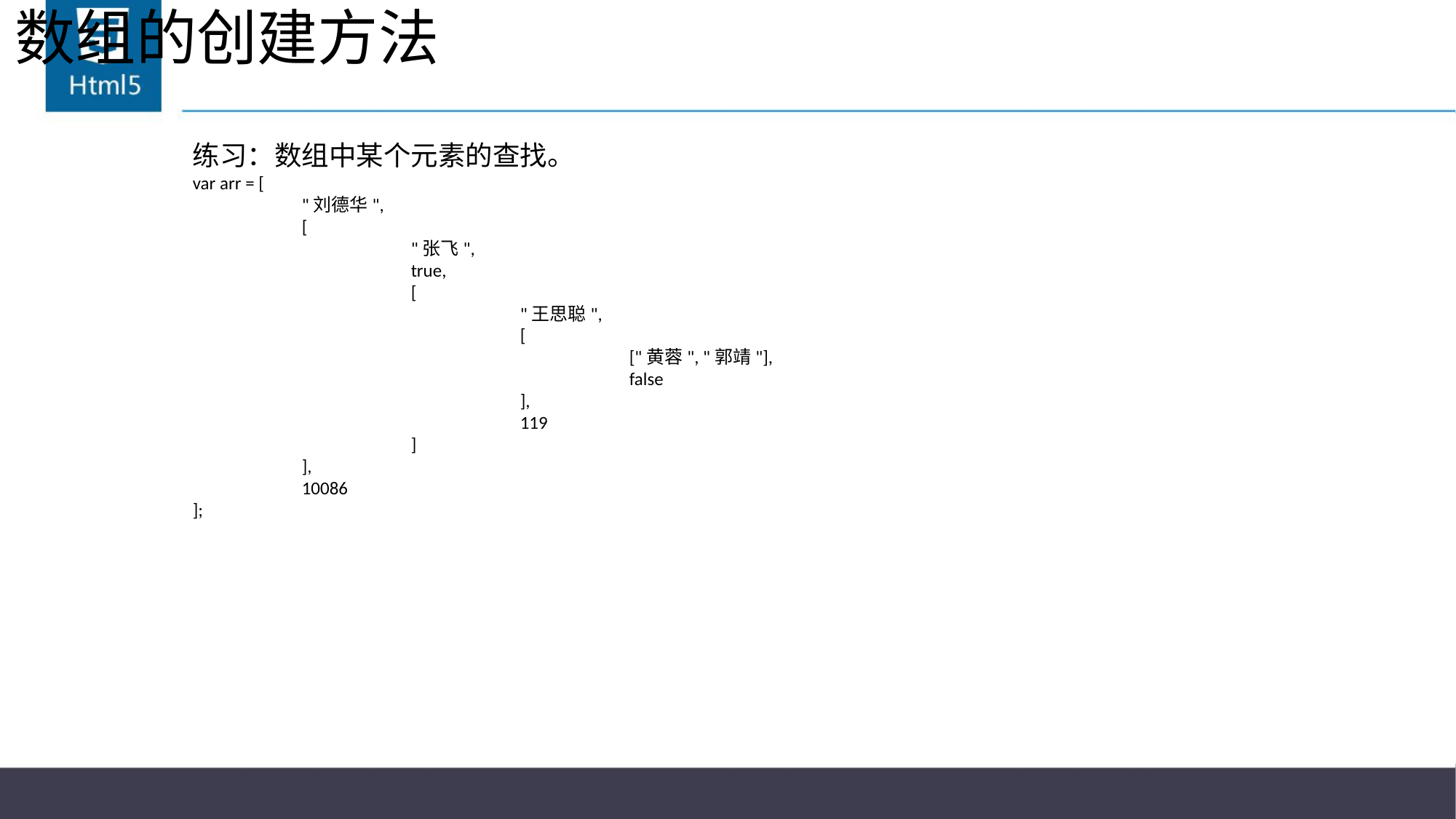

# 数组的创建方法
练习：数组中某个元素的查找。
var arr = [
	"刘德华",
	[
		"张飞",
		true,
		[
			"王思聪",
			[
				["黄蓉", "郭靖"],
				false
			],
			119
		]
	],
	10086
];